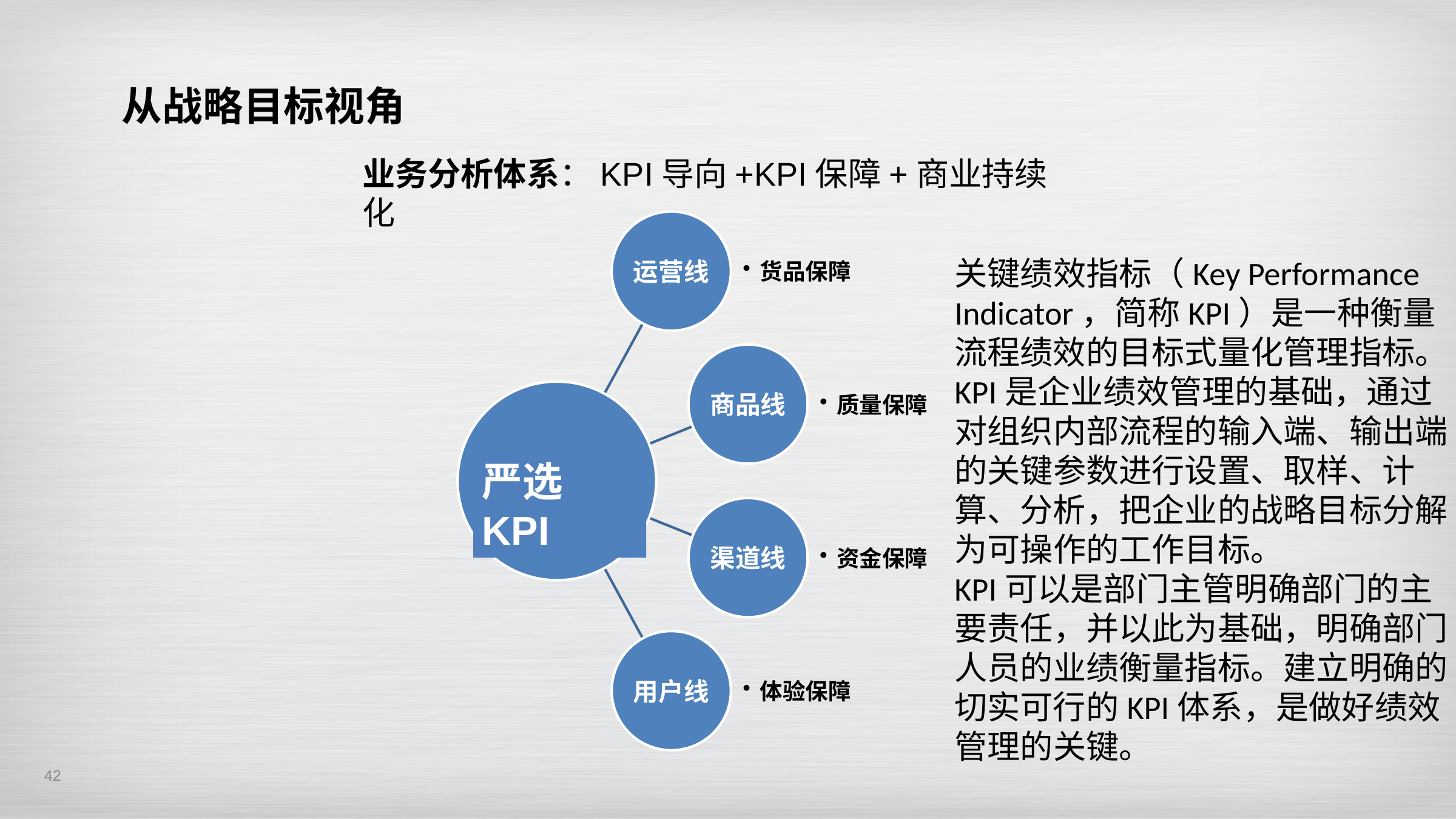

从战略目标视角
业务分析体系：KPI导向+KPI保障+商业持续化
运营线
货品保障
商品线
质量保障
渠道线
资金保障
用户线
体验保障
关键绩效指标（Key Performance Indicator，简称KPI）是一种衡量流程绩效的目标式量化管理指标。
KPI是企业绩效管理的基础，通过对组织内部流程的输入端、输出端的关键参数进行设置、取样、计算、分析，把企业的战略目标分解为可操作的工作目标。
KPI可以是部门主管明确部门的主要责任，并以此为基础，明确部门人员的业绩衡量指标。建立明确的切实可行的KPI体系，是做好绩效管理的关键。
严选KPI